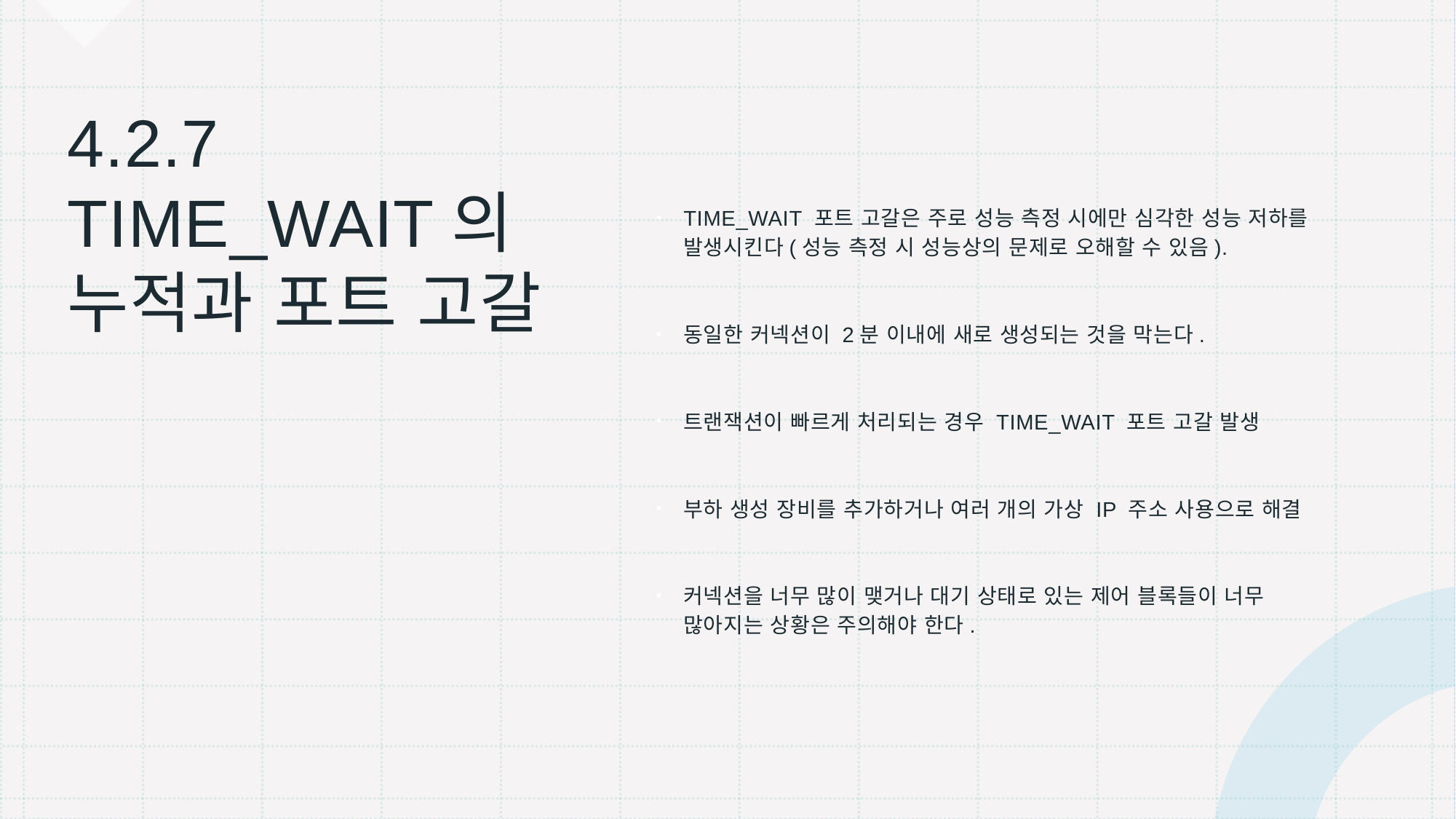

# 4.2.7 TIME_WAIT의 누적과 포트 고갈
TIME_WAIT 포트 고갈은 주로 성능 측정 시에만 심각한 성능 저하를 발생시킨다(성능 측정 시 성능상의 문제로 오해할 수 있음).

동일한 커넥션이 2분 이내에 새로 생성되는 것을 막는다.

트랜잭션이 빠르게 처리되는 경우 TIME_WAIT 포트 고갈 발생

부하 생성 장비를 추가하거나 여러 개의 가상 IP 주소 사용으로 해결

커넥션을 너무 많이 맺거나 대기 상태로 있는 제어 블록들이 너무 많아지는 상황은 주의해야 한다.